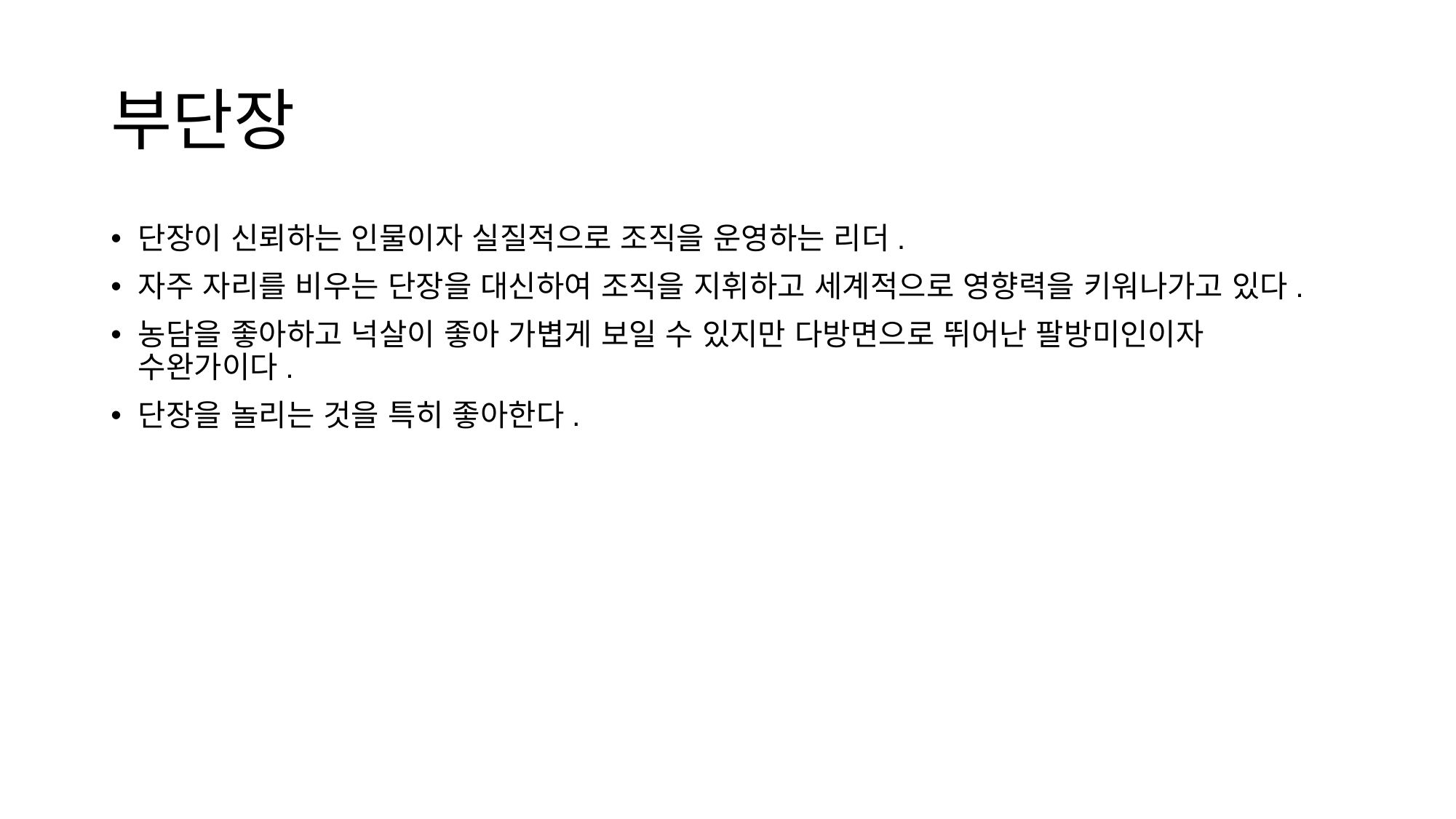

# 부단장
단장이 신뢰하는 인물이자 실질적으로 조직을 운영하는 리더.
자주 자리를 비우는 단장을 대신하여 조직을 지휘하고 세계적으로 영향력을 키워나가고 있다.
농담을 좋아하고 넉살이 좋아 가볍게 보일 수 있지만 다방면으로 뛰어난 팔방미인이자 수완가이다.
단장을 놀리는 것을 특히 좋아한다.